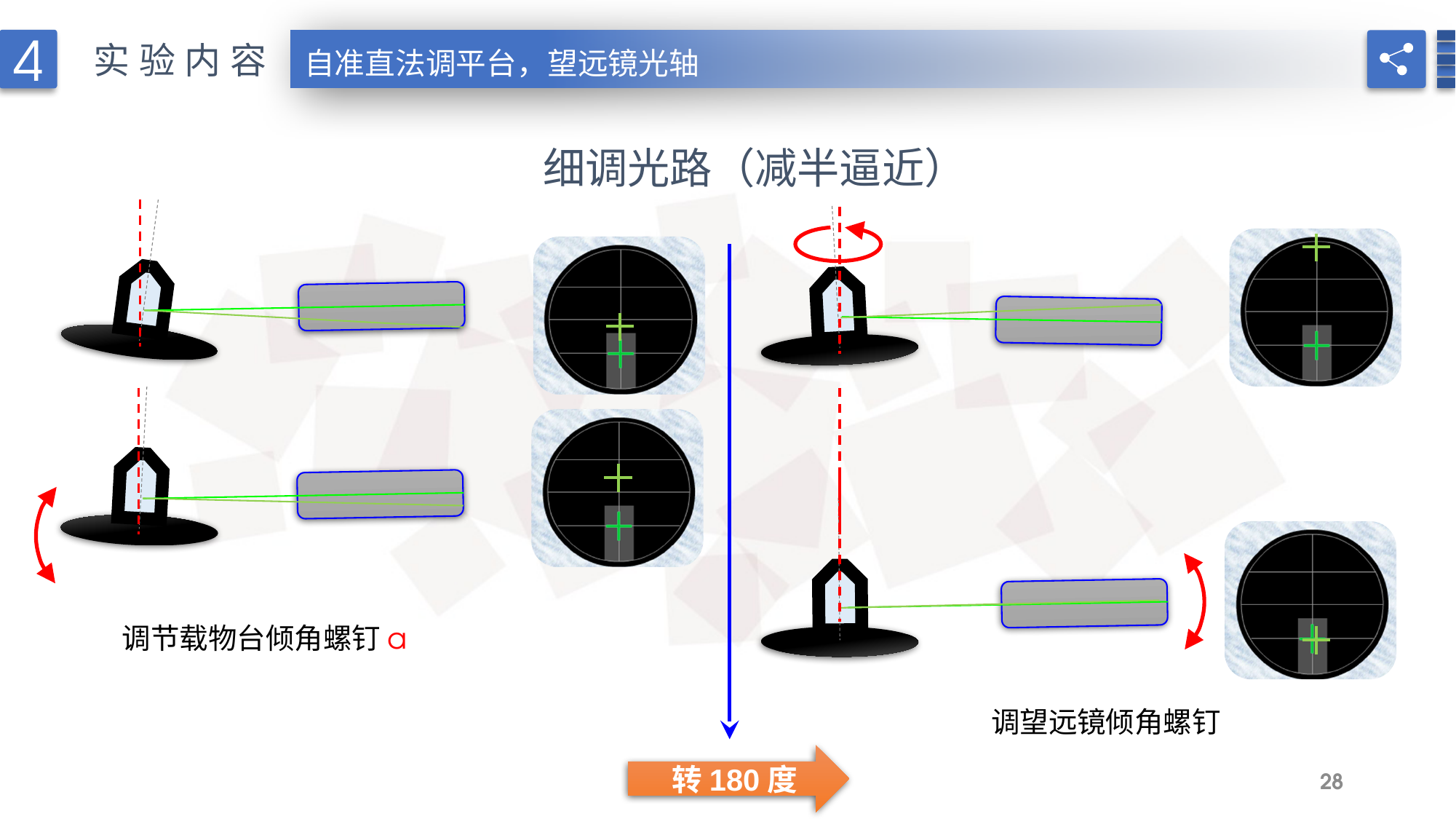

4

实验内容
自准直法调平台，望远镜光轴
细调光路（减半逼近）

调节载物台倾角螺钉a
调望远镜倾角螺钉

转180度
28